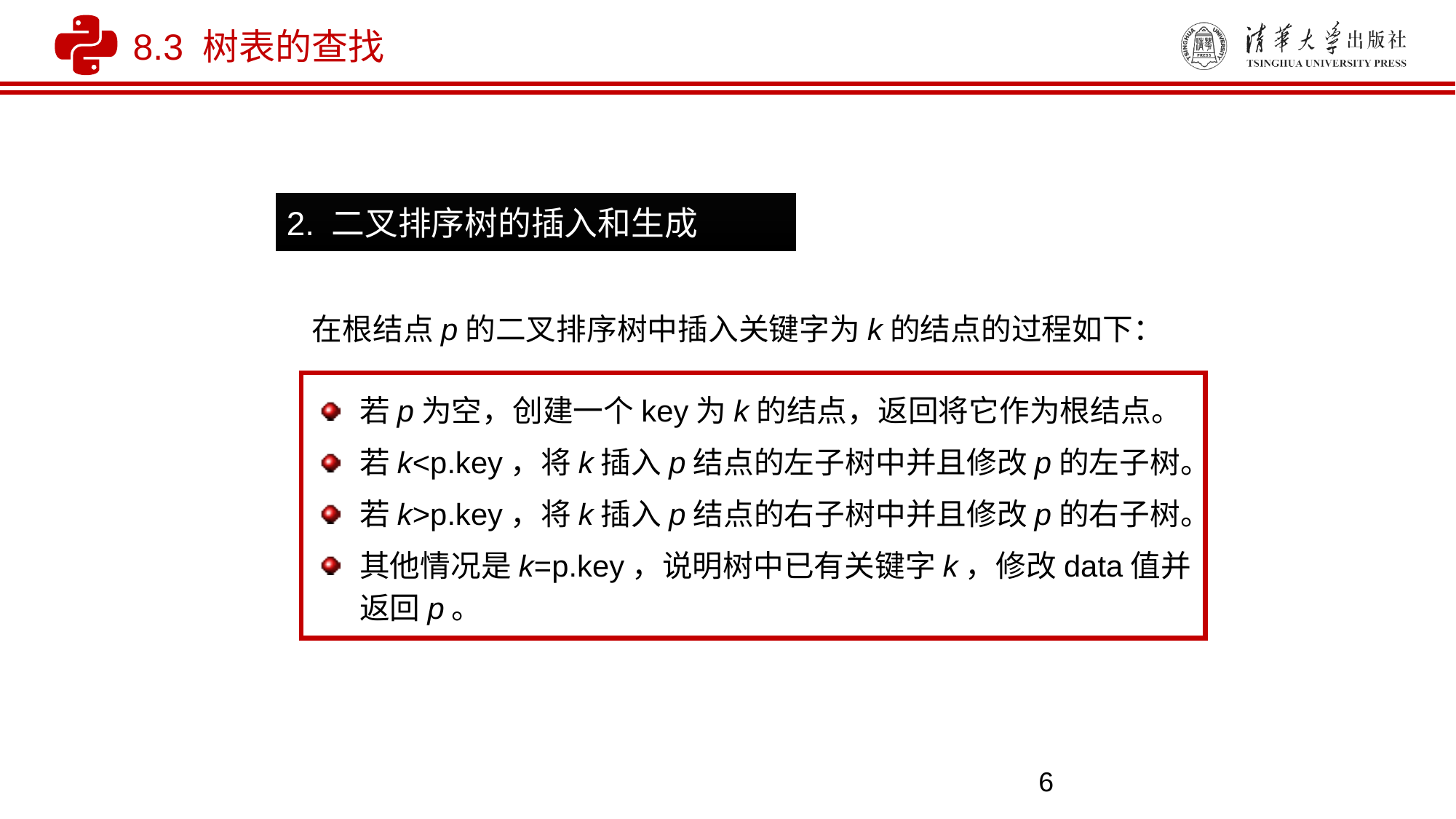

8.3 树表的查找
2. 二叉排序树的插入和生成
在根结点p的二叉排序树中插入关键字为k的结点的过程如下：
若p为空，创建一个key为k的结点，返回将它作为根结点。
若k<p.key，将k插入p结点的左子树中并且修改p的左子树。
若k>p.key，将k插入p结点的右子树中并且修改p的右子树。
其他情况是k=p.key，说明树中已有关键字k，修改data值并返回p。
6